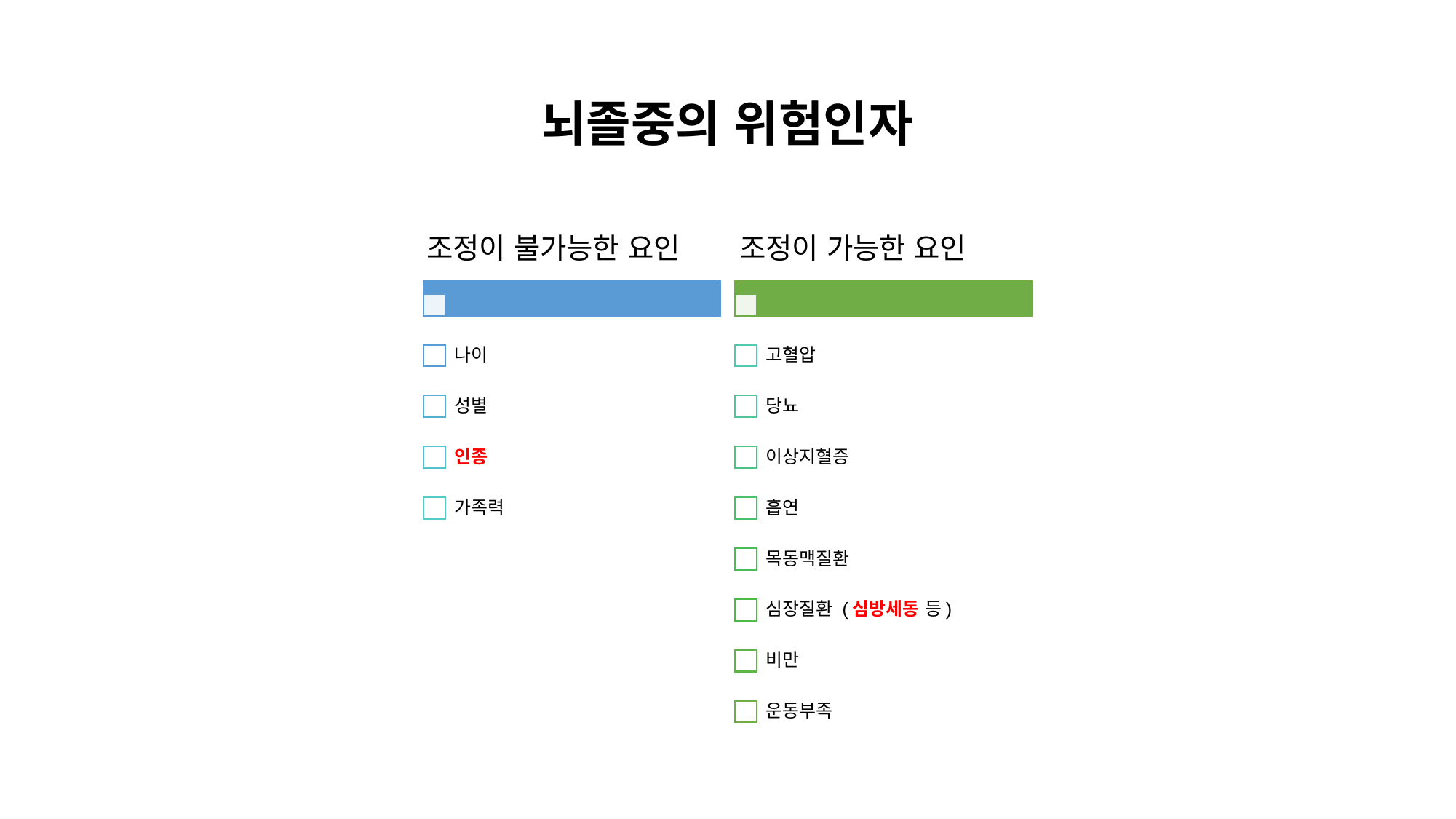

# 뇌졸중의 위험인자
조정이 불가능한 요인
나이
성별
인종
가족력
조정이 가능한 요인
고혈압
당뇨
이상지혈증
흡연
목동맥질환
심장질환 (심방세동 등)
비만
운동부족